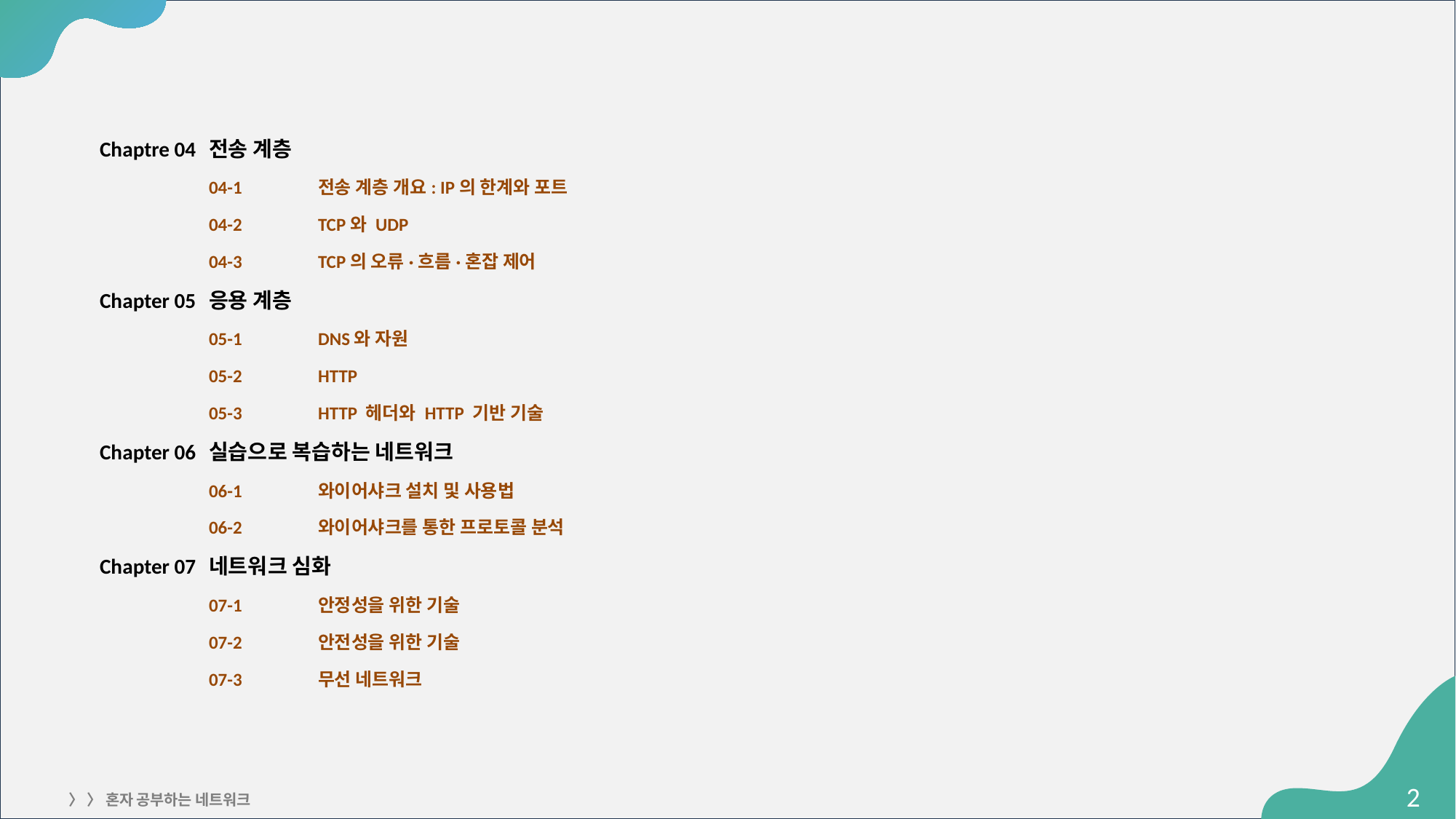

Chaptre 04	전송 계층
	04-1 	전송 계층 개요: IP의 한계와 포트
	04-2	TCP와 UDP
	04-3	TCP의 오류·흐름·혼잡 제어
Chapter 05	응용 계층
	05-1	DNS와 자원
	05-2	HTTP
	05-3	HTTP 헤더와 HTTP 기반 기술
Chapter 06	실습으로 복습하는 네트워크
	06-1	와이어샤크 설치 및 사용법
	06-2	와이어샤크를 통한 프로토콜 분석
Chapter 07	네트워크 심화
	07-1	안정성을 위한 기술
	07-2	안전성을 위한 기술
	07-3	무선 네트워크
2
〉 〉 혼자 공부하는 네트워크